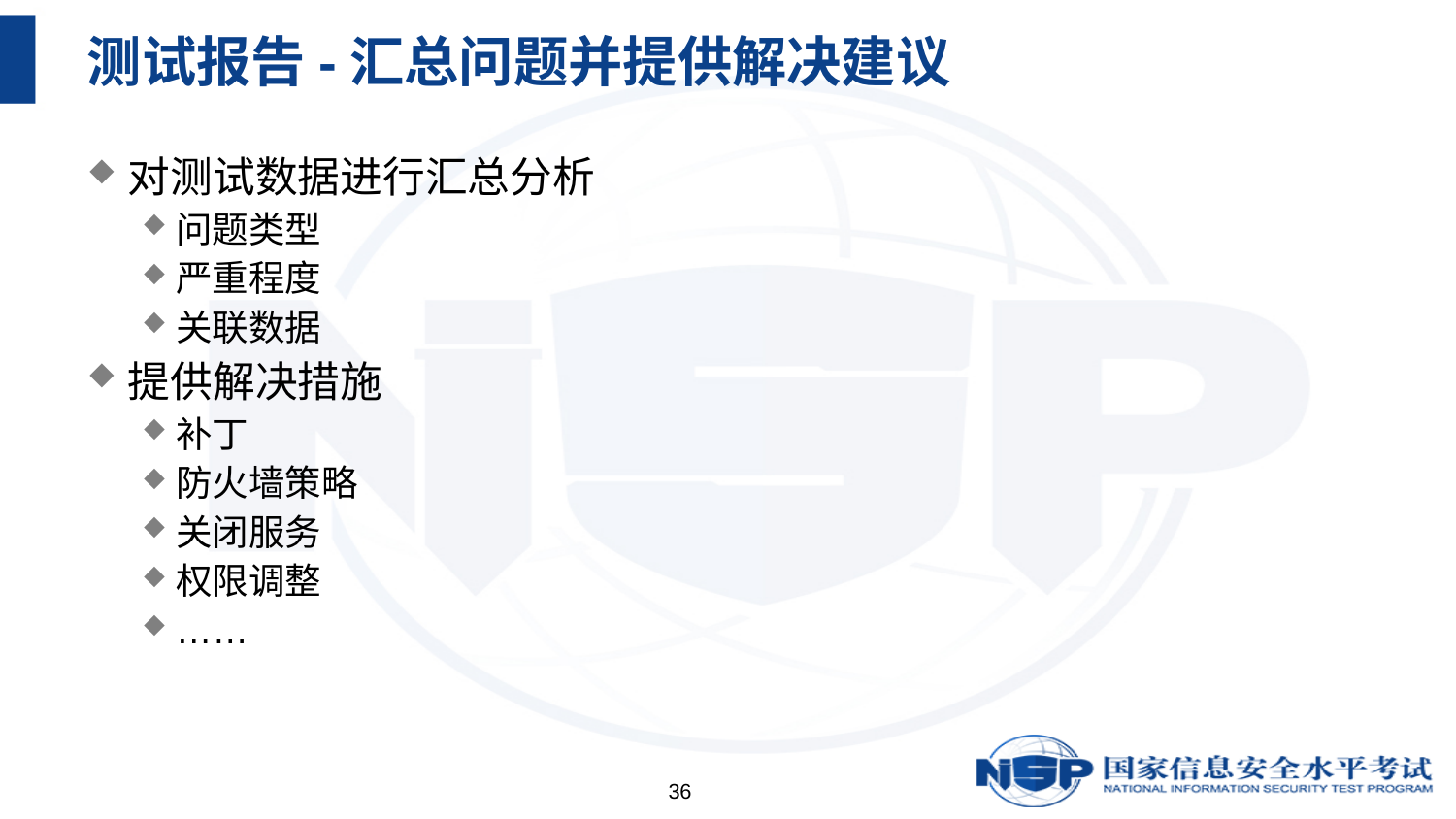

# 测试报告-汇总问题并提供解决建议
对测试数据进行汇总分析
问题类型
严重程度
关联数据
提供解决措施
补丁
防火墙策略
关闭服务
权限调整
……